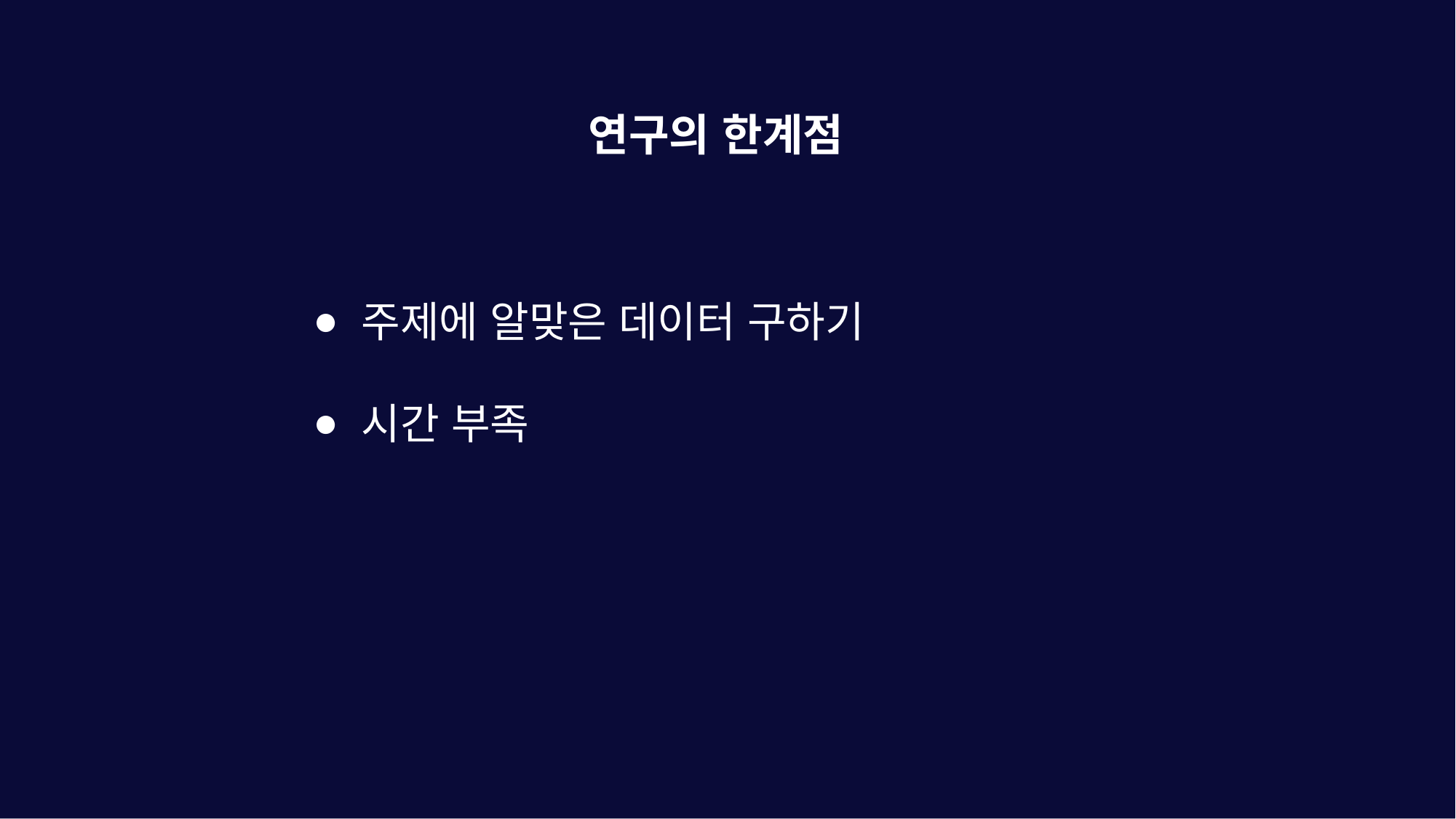

연구의 한계점

주제에 알맞은 데이터 구하기

시간 부족